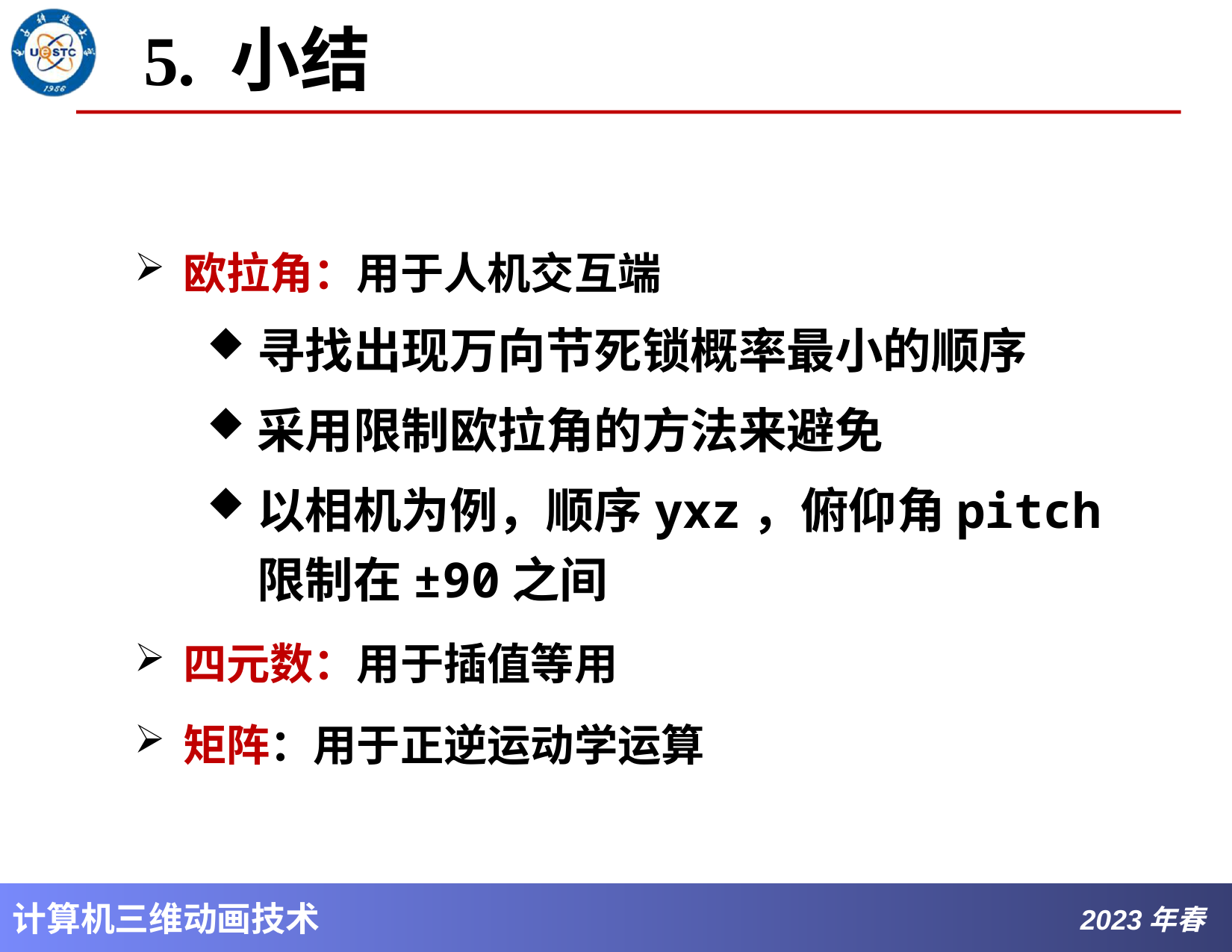

# 5. 小结
欧拉角：用于人机交互端
寻找出现万向节死锁概率最小的顺序
采用限制欧拉角的方法来避免
以相机为例，顺序yxz，俯仰角pitch限制在±90之间
四元数：用于插值等用
矩阵：用于正逆运动学运算